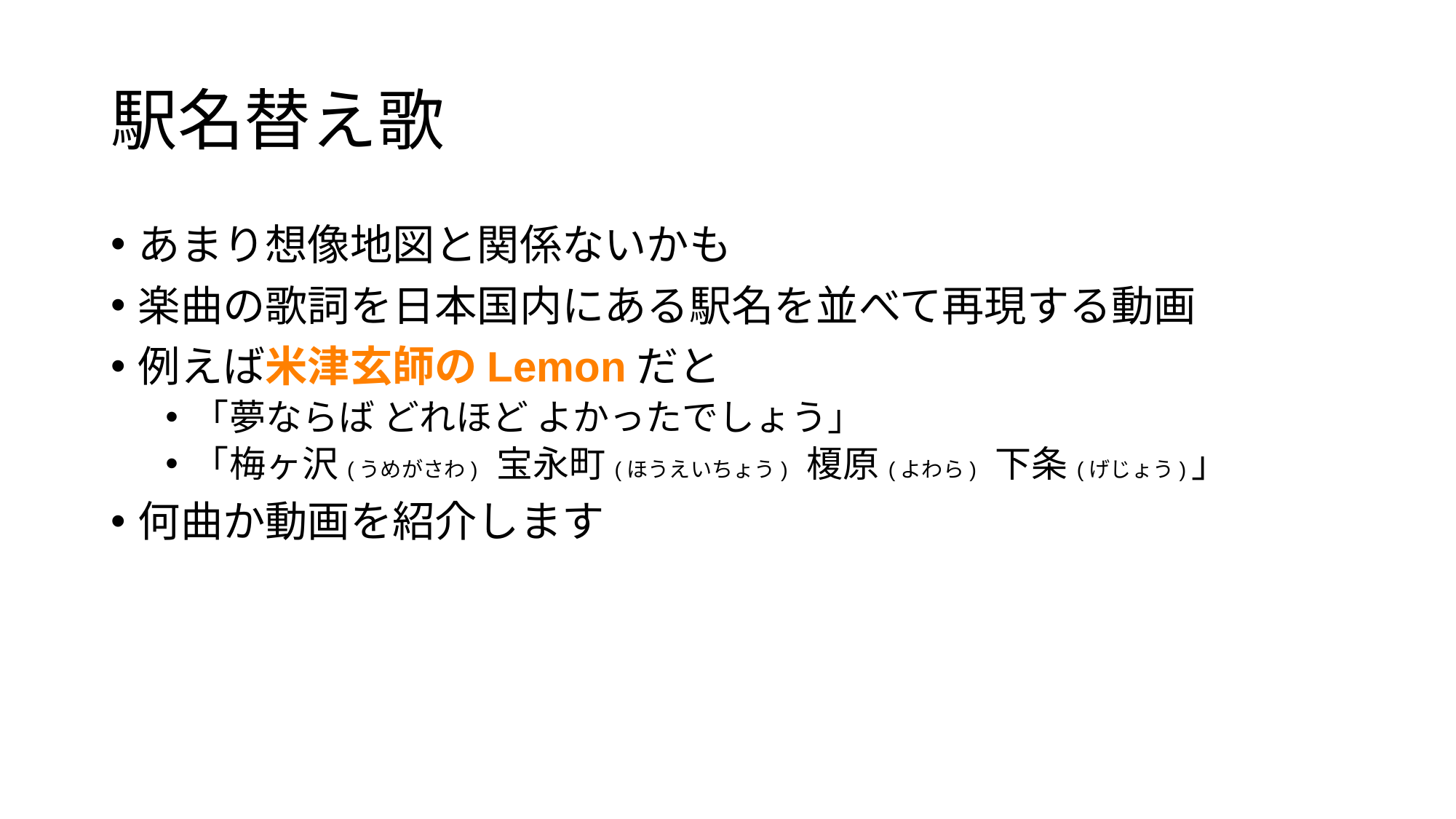

# 駅名替え歌
あまり想像地図と関係ないかも
楽曲の歌詞を日本国内にある駅名を並べて再現する動画
例えば米津玄師のLemonだと
「夢ならば どれほど よかったでしょう」
「梅ヶ沢(うめがさわ) 宝永町(ほうえいちょう) 榎原(よわら) 下条(げじょう)」
何曲か動画を紹介します